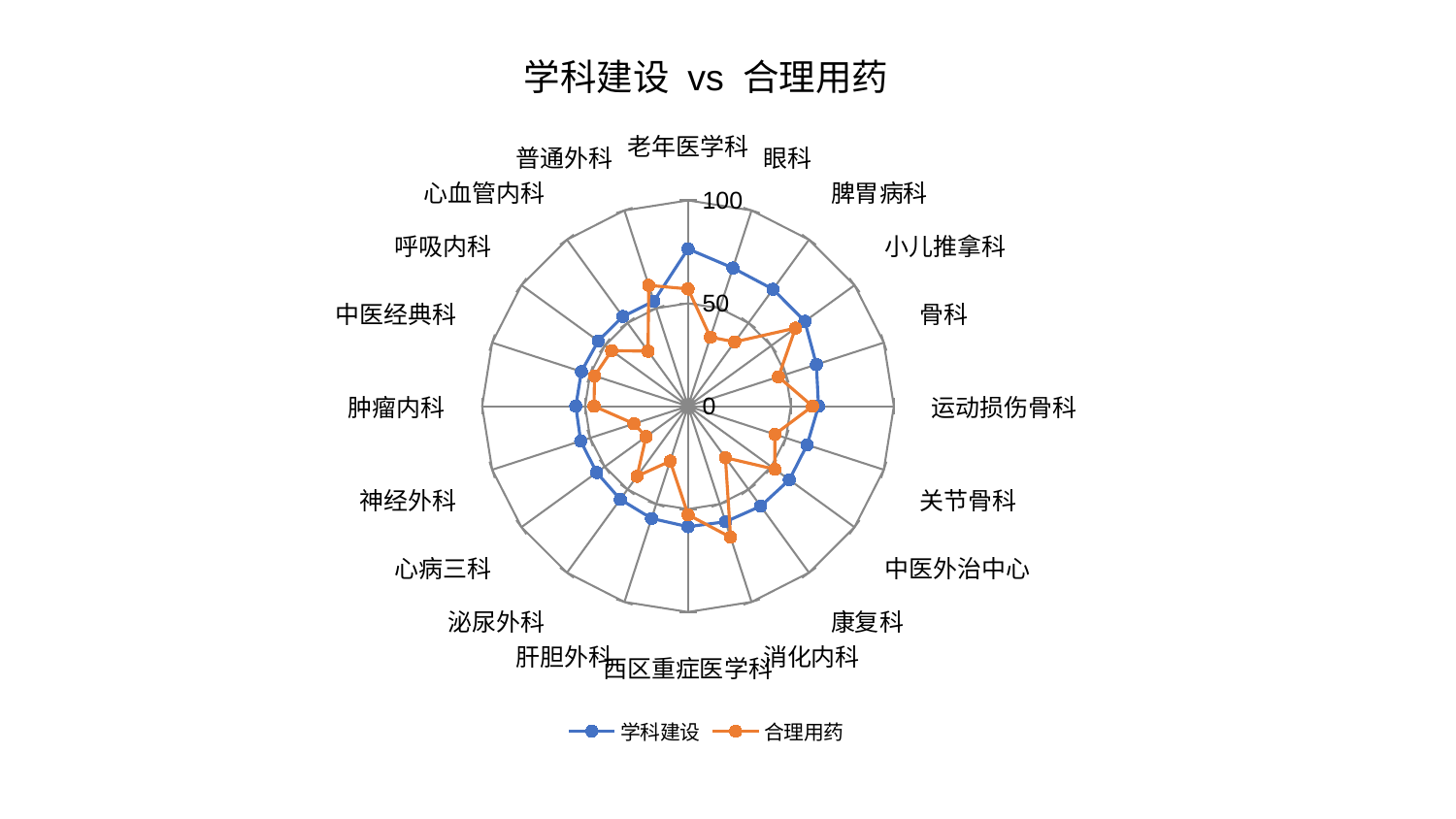

### Chart: 学科建设 vs 合理用药

| Category | 学科建设 | 合理用药 |
|---|---|---|
| 老年医学科 | 76.43719622291691 | 56.9753612116954 |
| 眼科 | 70.60703573795948 | 35.24530796185611 |
| 脾胃病科 | 70.24403051827142 | 38.65597986205474 |
| 小儿推拿科 | 70.14827475219944 | 64.5293849848114 |
| 骨科 | 65.58462025318538 | 46.19719609165321 |
| 运动损伤骨科 | 63.39874454429036 | 60.49275727443726 |
| 关节骨科 | 60.85254953643142 | 44.39272820432552 |
| 中医外治中心 | 60.84445302086596 | 52.18829422770733 |
| 康复科 | 60.074311304631856 | 30.941959648935672 |
| 消化内科 | 59.060545315294 | 66.96464749154566 |
| 西区重症医学科 | 58.56042462702723 | 52.74312154509345 |
| 肝胆外科 | 57.36361561880967 | 28.07360531534051 |
| 泌尿外科 | 55.96874531312615 | 42.11534035866545 |
| 心病三科 | 54.83359223759137 | 25.193161405086066 |
| 神经外科 | 54.803887505855194 | 27.593687975495246 |
| 肿瘤内科 | 54.500356929932394 | 45.637317407194125 |
| 中医经典科 | 54.46232808589673 | 47.732041735205115 |
| 呼吸内科 | 53.910419220245785 | 45.85235602430746 |
| 心血管内科 | 53.86004828089695 | 33.04904888644677 |
| 普通外科 | 53.657774232154004 | 61.757006226855474 |
17